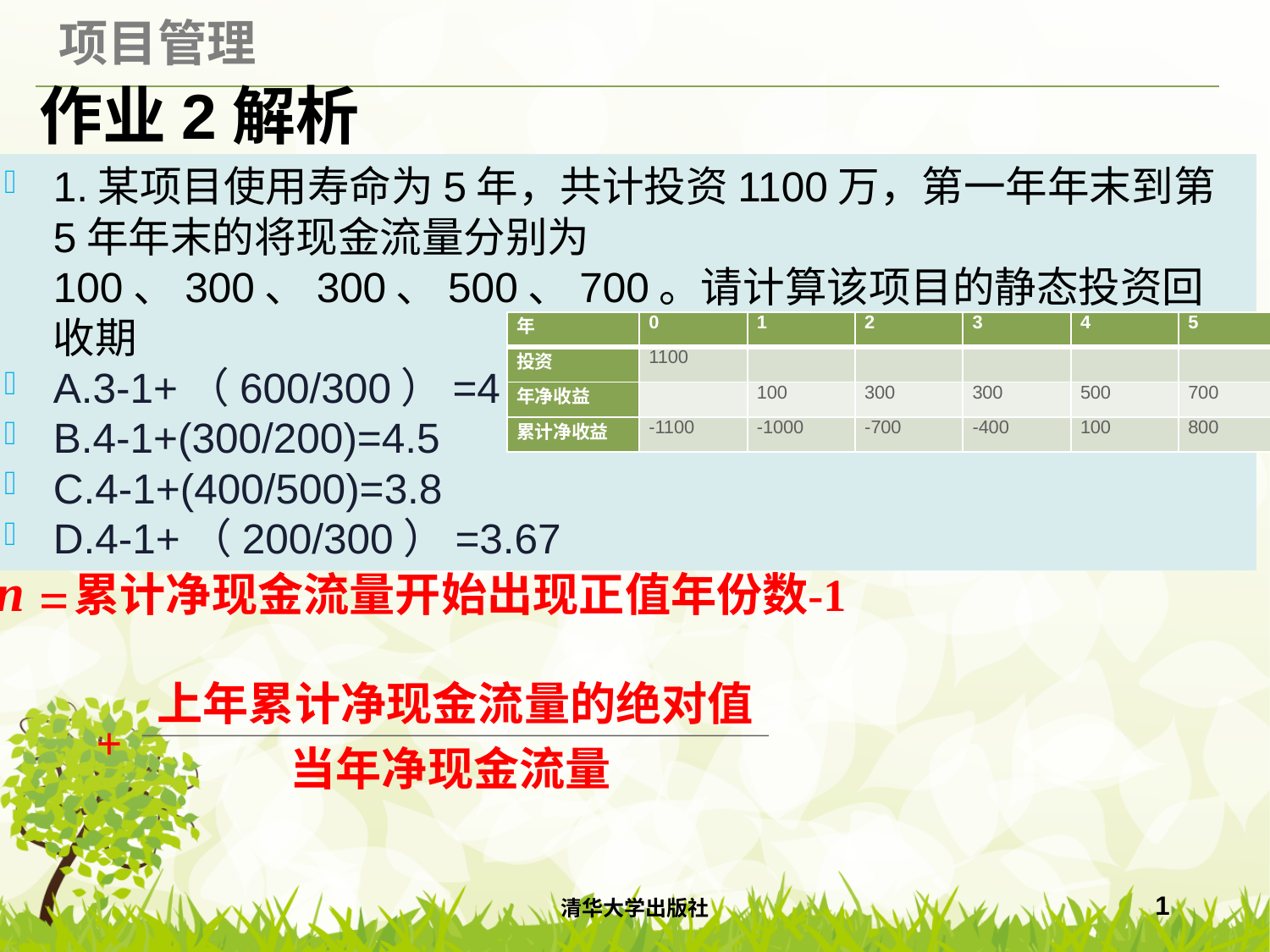

# 作业2解析
1.某项目使用寿命为5年，共计投资1100万，第一年年末到第5年年末的将现金流量分别为100、300、300、500、700。请计算该项目的静态投资回收期
A.3-1+（600/300）=4
B.4-1+(300/200)=4.5
C.4-1+(400/500)=3.8
D.4-1+（200/300）=3.67

| 年 | 0 | 1 | 2 | 3 | 4 | 5 |
| --- | --- | --- | --- | --- | --- | --- |
| 投资 | 1100 |  |  |  |  |  |
| 年净收益 |  | 100 | 300 | 300 | 500 | 700 |
| 累计净收益 | -1100 | -1000 | -700 | -400 | 100 | 800 |
n
=
累计净现金流量开始出现正值年份数
-1
上年累计净现金流量的绝对值
+

当年净现金流量
清华大学出版社
1